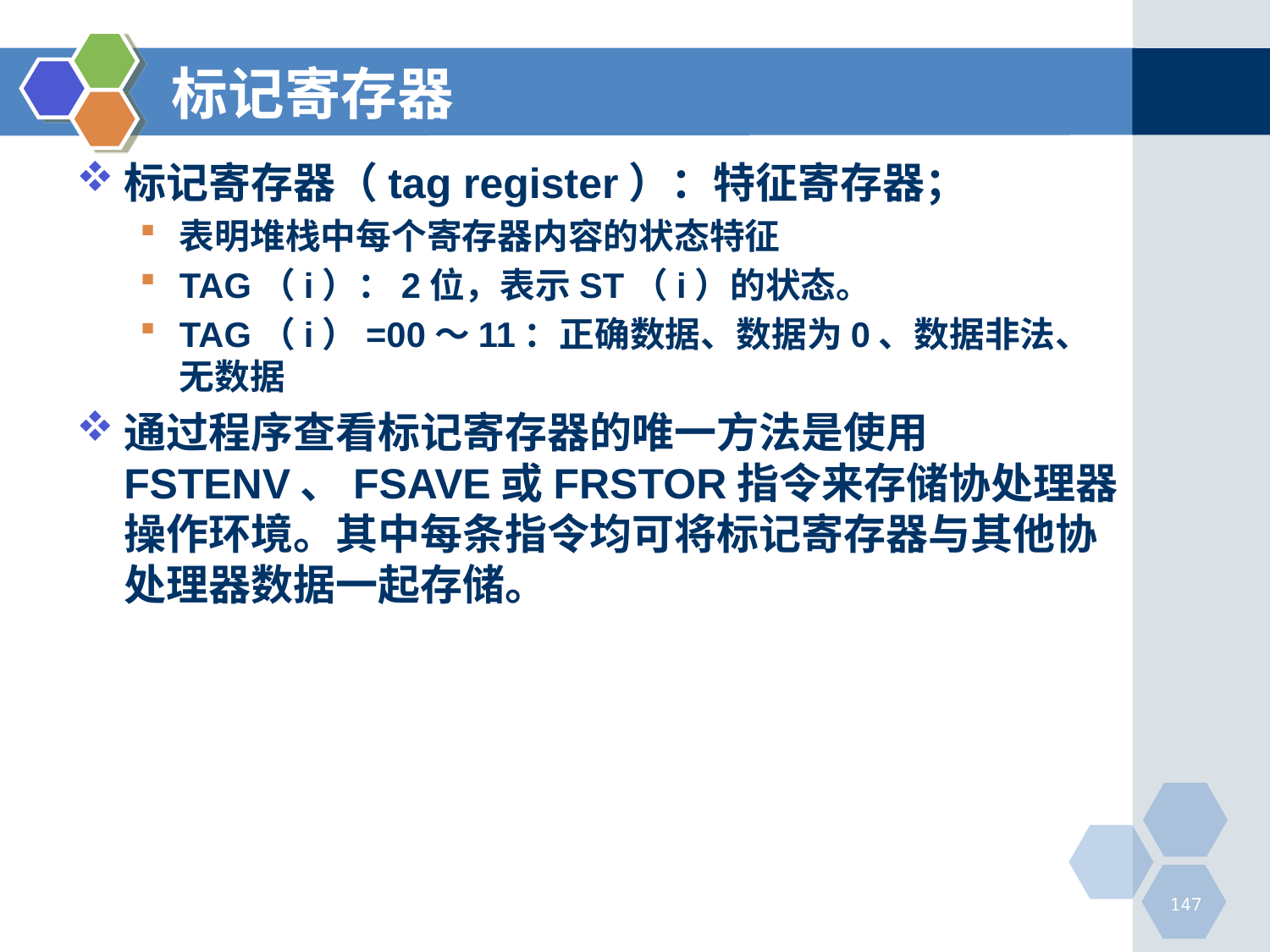

# 标记寄存器
标记寄存器（tag register）：特征寄存器；
表明堆栈中每个寄存器内容的状态特征
TAG（i）：2位，表示ST（i）的状态。
TAG（i）=00～11：正确数据、数据为0、数据非法、无数据
通过程序查看标记寄存器的唯一方法是使用FSTENV、FSAVE或FRSTOR指令来存储协处理器操作环境。其中每条指令均可将标记寄存器与其他协处理器数据一起存储。
147